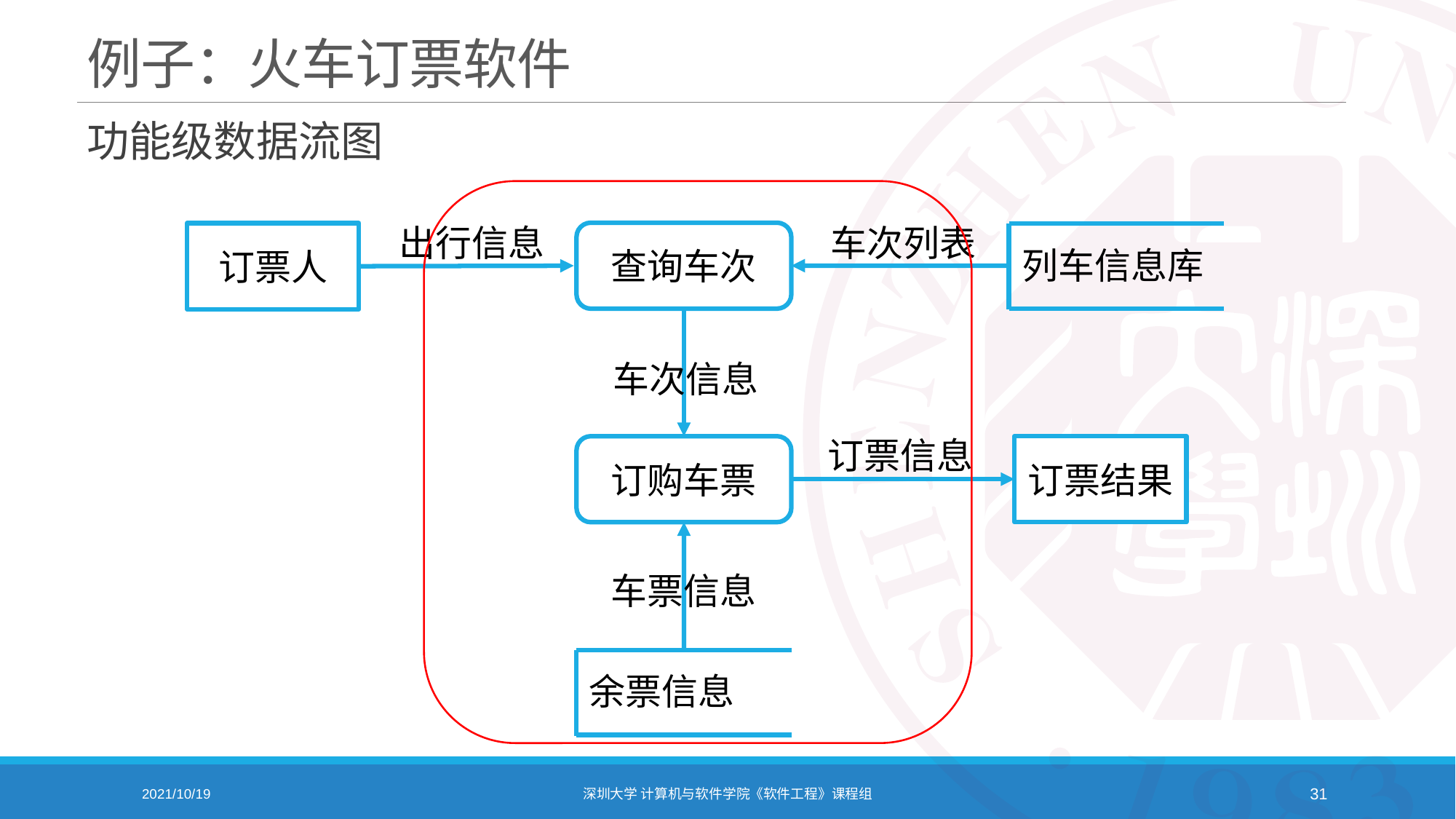

# 例子：火车订票软件
功能级数据流图

出行信息
车次列表
查询车次
订票人
列车信息库
车次信息
订票信息
订购车票
订票结果
车票信息
余票信息
2021/10/19
深圳大学 计算机与软件学院《软件工程》课程组
31